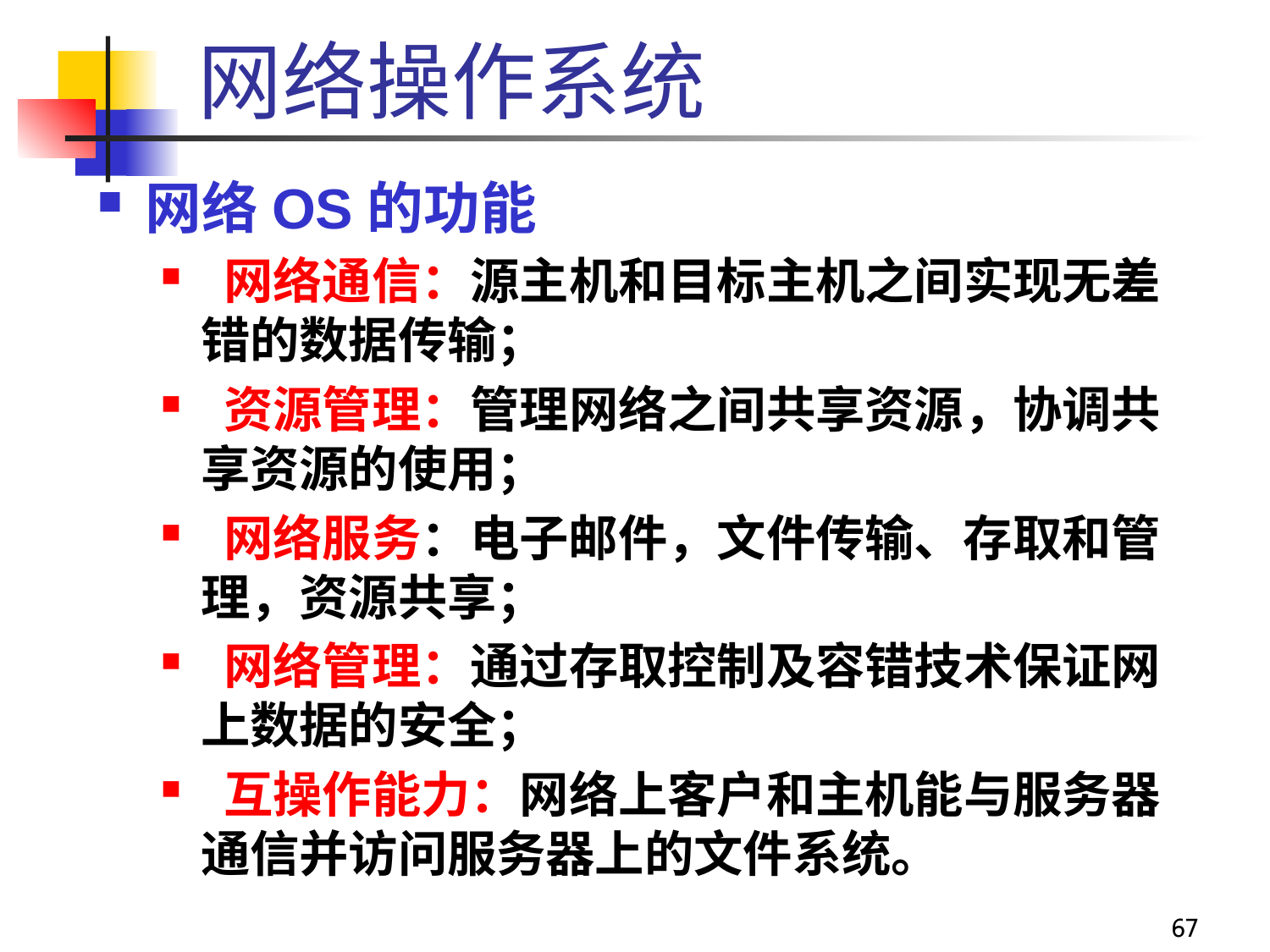

# 网络操作系统
网络OS的功能
 网络通信：源主机和目标主机之间实现无差错的数据传输；
 资源管理：管理网络之间共享资源，协调共享资源的使用；
 网络服务：电子邮件，文件传输、存取和管理，资源共享；
 网络管理：通过存取控制及容错技术保证网上数据的安全；
 互操作能力：网络上客户和主机能与服务器通信并访问服务器上的文件系统。
67